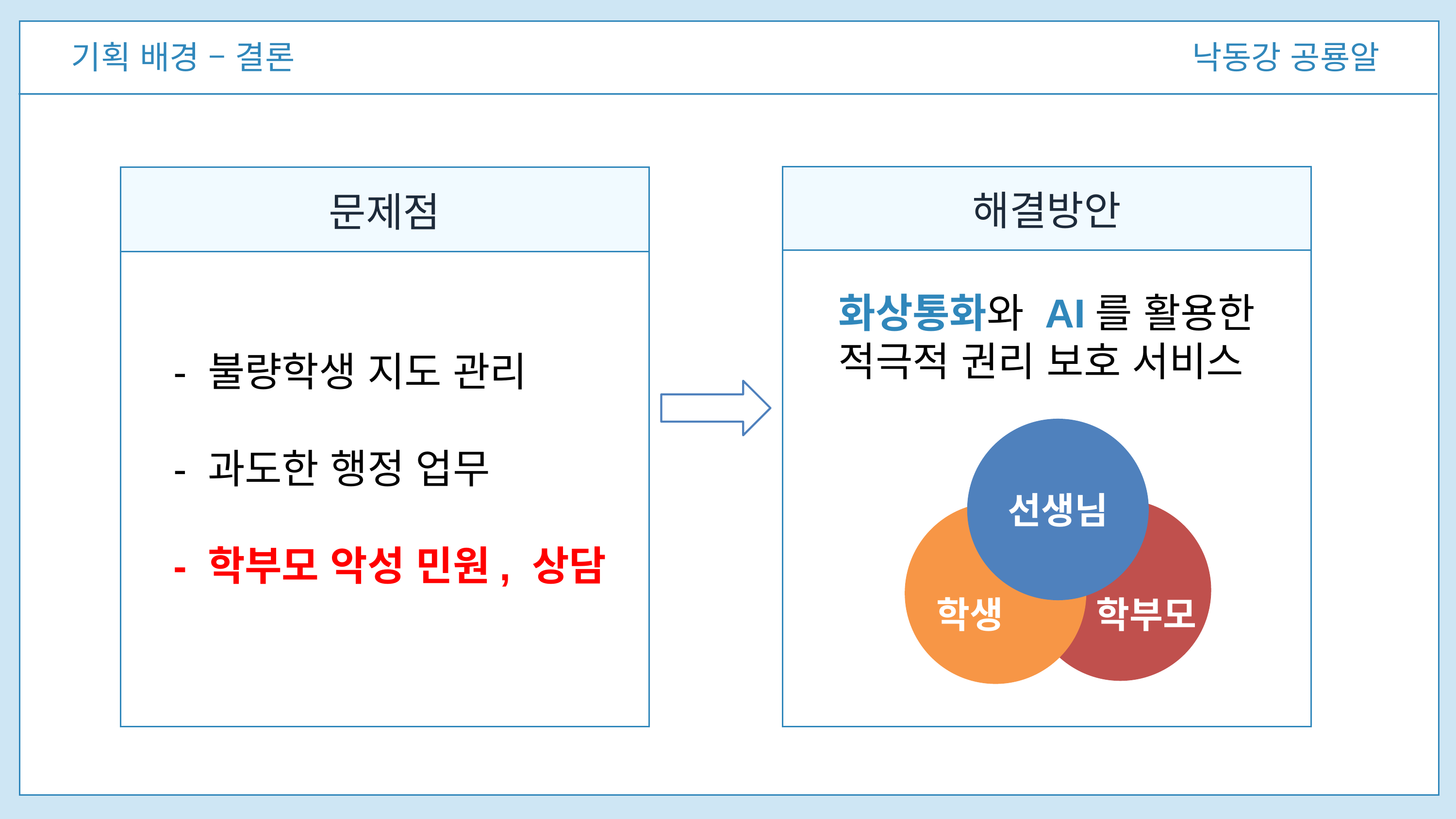

기획 배경 – 결론
낙동강 공룡알

해결방안
문제점

화상통화와 AI를 활용한 적극적 권리 보호 서비스
- 불량학생 지도 관리

- 과도한 행정 업무

- 학부모 악성 민원, 상담

선생님

학생
학부모